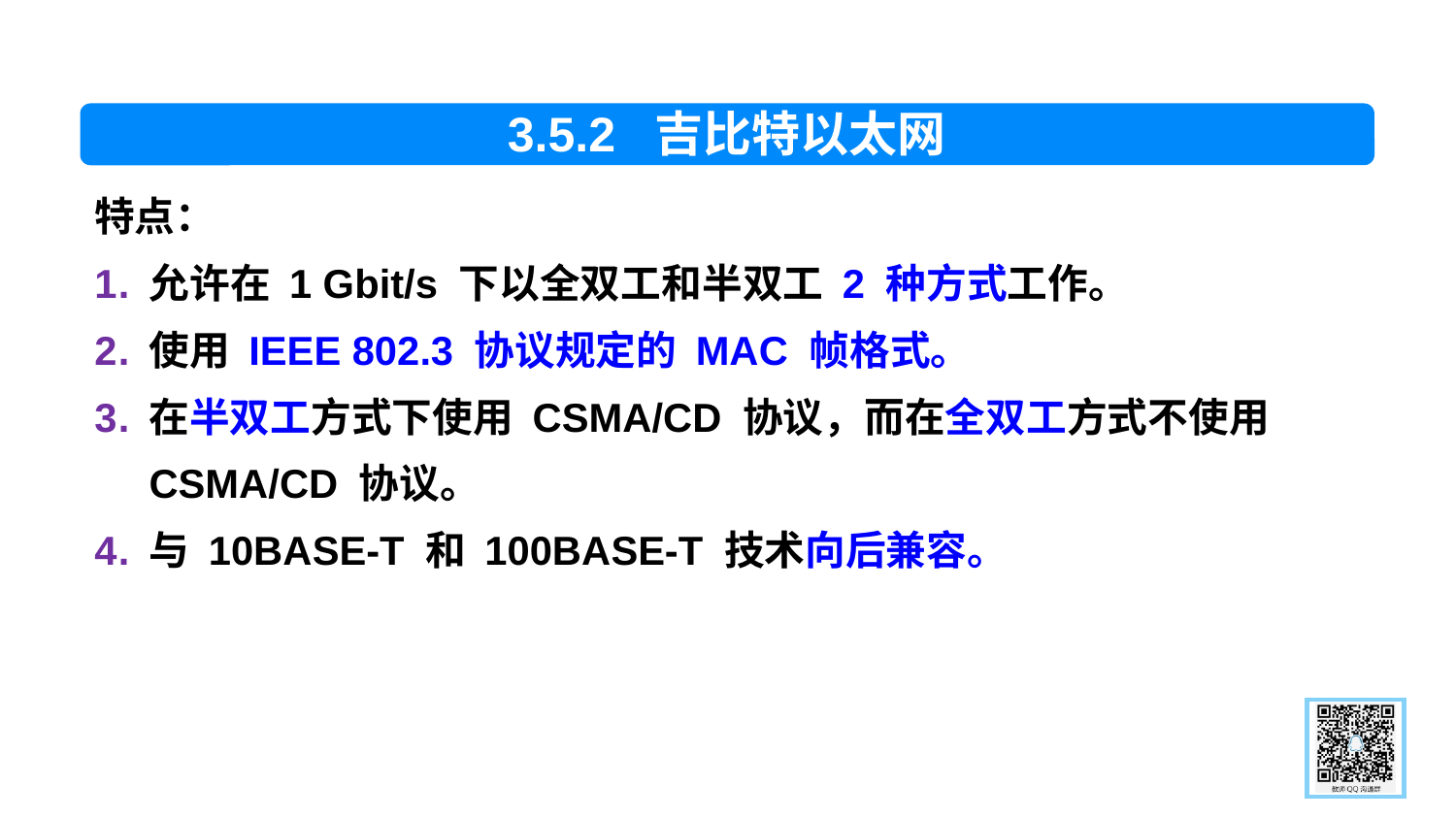

3.5.2  吉比特以太网

特点：
允许在 1 Gbit/s 下以全双工和半双工 2 种方式工作。
使用 IEEE 802.3 协议规定的 MAC 帧格式。
在半双工方式下使用 CSMA/CD 协议，而在全双工方式不使用 CSMA/CD 协议。
与 10BASE-T 和 100BASE-T 技术向后兼容。